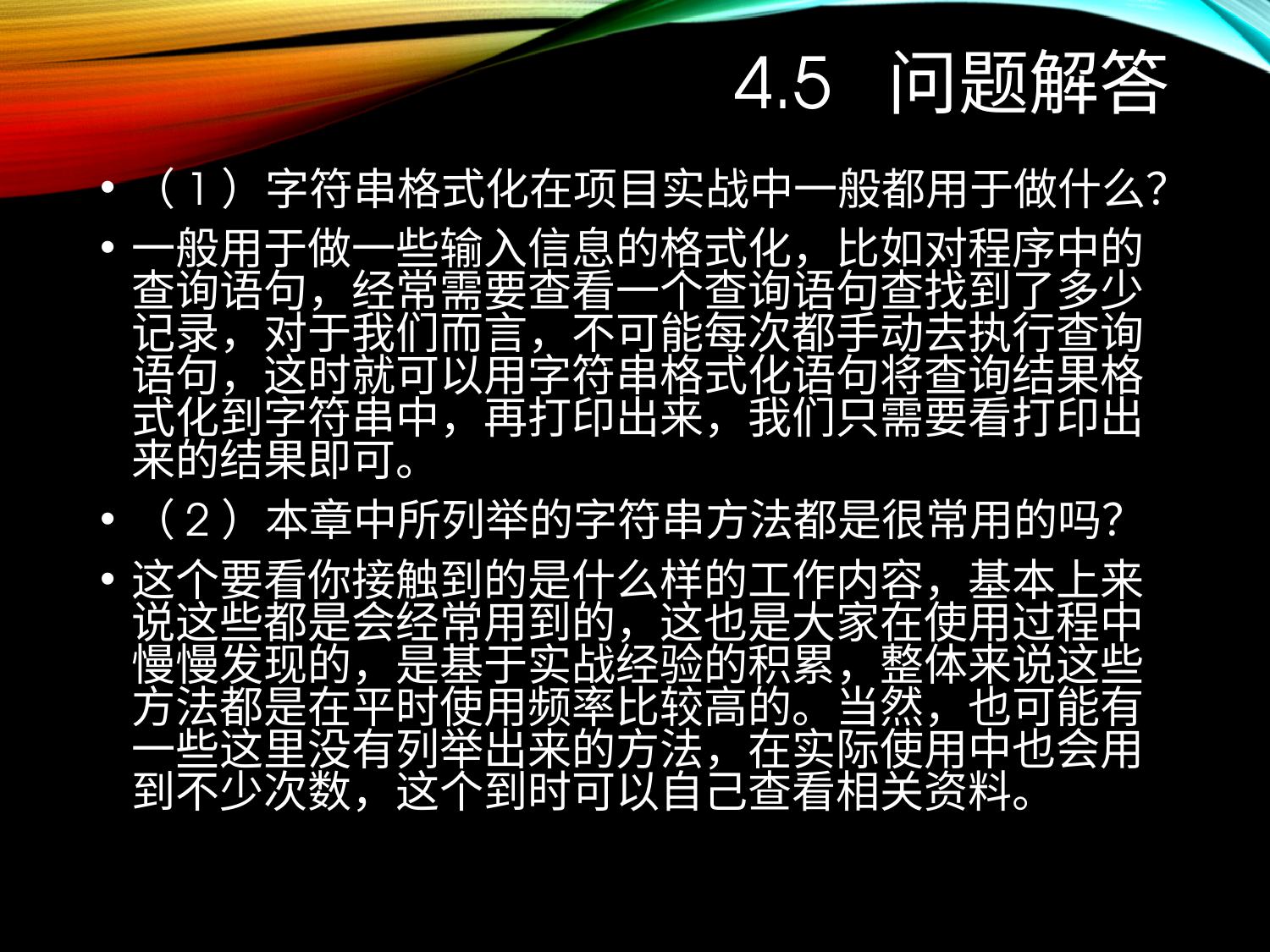

# 4.5  问题解答
（1）字符串格式化在项目实战中一般都用于做什么？
一般用于做一些输入信息的格式化，比如对程序中的查询语句，经常需要查看一个查询语句查找到了多少记录，对于我们而言，不可能每次都手动去执行查询语句，这时就可以用字符串格式化语句将查询结果格式化到字符串中，再打印出来，我们只需要看打印出来的结果即可。
（2）本章中所列举的字符串方法都是很常用的吗？
这个要看你接触到的是什么样的工作内容，基本上来说这些都是会经常用到的，这也是大家在使用过程中慢慢发现的，是基于实战经验的积累，整体来说这些方法都是在平时使用频率比较高的。当然，也可能有一些这里没有列举出来的方法，在实际使用中也会用到不少次数，这个到时可以自己查看相关资料。